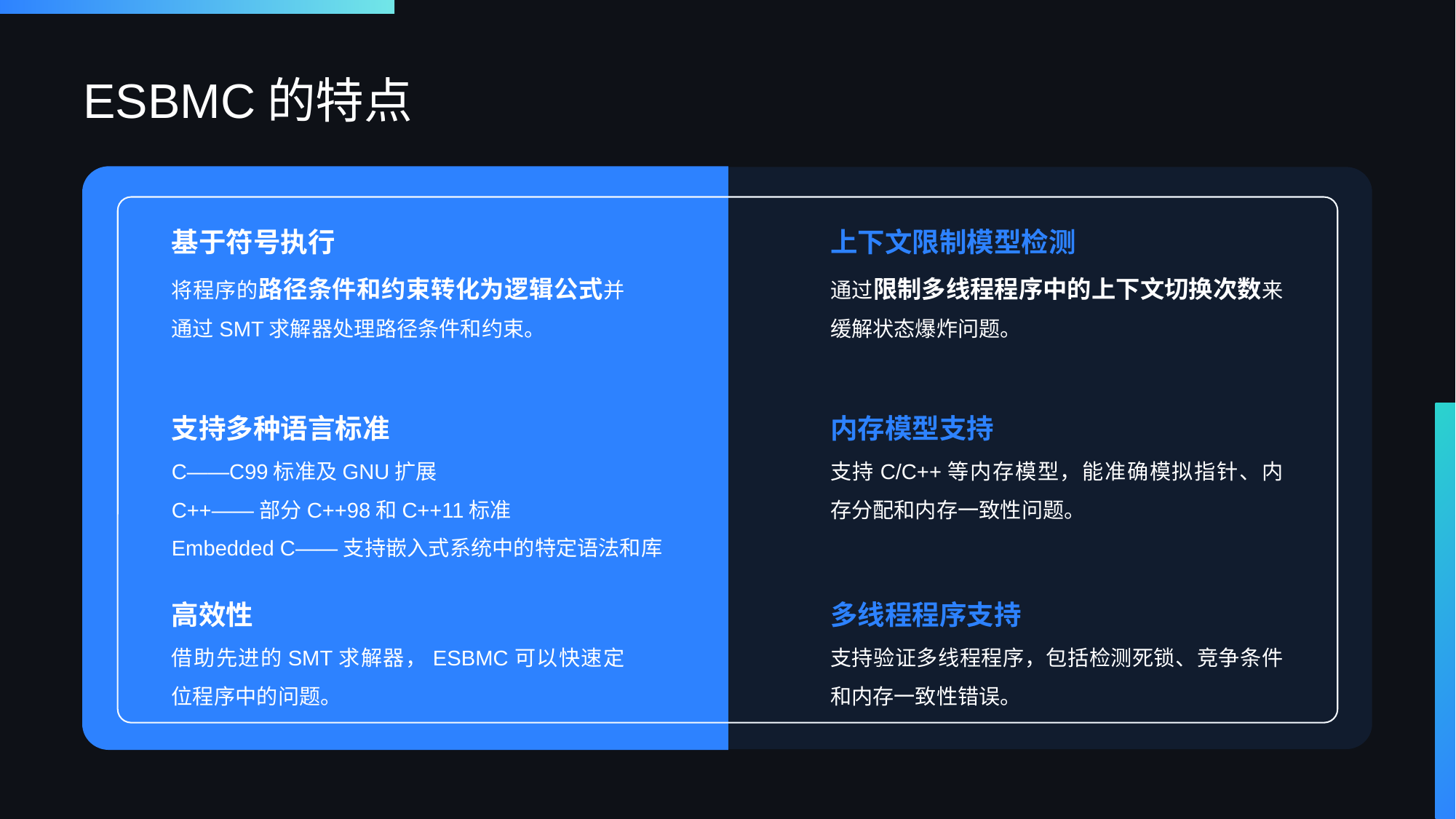

# ESBMC的特点

基于符号执行
上下文限制模型检测
将程序的路径条件和约束转化为逻辑公式并通过SMT求解器处理路径条件和约束。
通过限制多线程程序中的上下文切换次数来缓解状态爆炸问题。
支持多种语言标准
内存模型支持
支持C/C++等内存模型，能准确模拟指针、内存分配和内存一致性问题。
C——C99标准及GNU扩展
C++——部分C++98和C++11标准
Embedded C——支持嵌入式系统中的特定语法和库
高效性
多线程程序支持
借助先进的SMT求解器，ESBMC可以快速定位程序中的问题。
支持验证多线程程序，包括检测死锁、竞争条件和内存一致性错误。